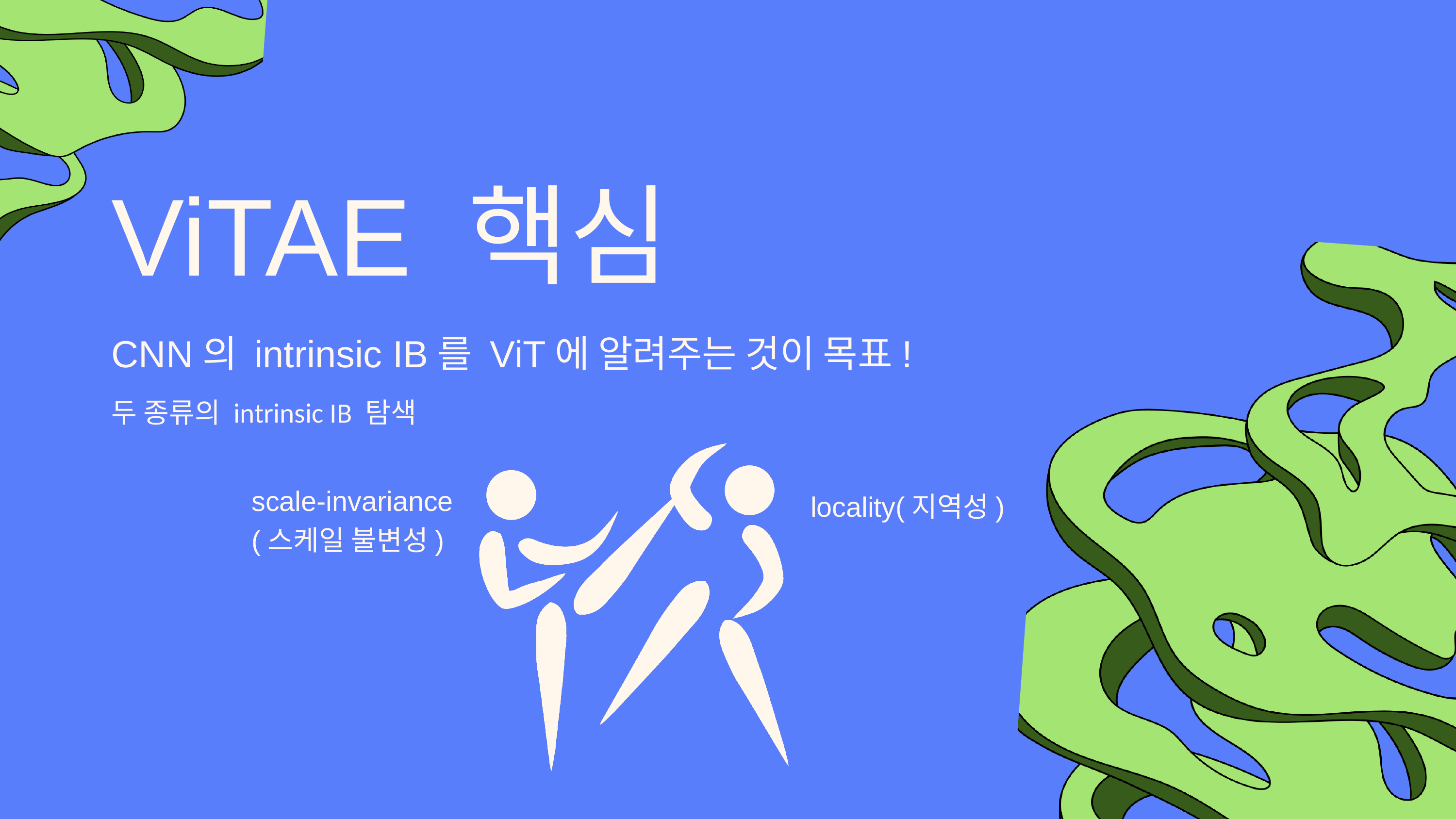

ViTAE 핵심

CNN의 intrinsic IB를 ViT에 알려주는 것이 목표!
두 종류의 intrinsic IB 탐색

locality(지역성)
scale-invariance
(스케일 불변성)